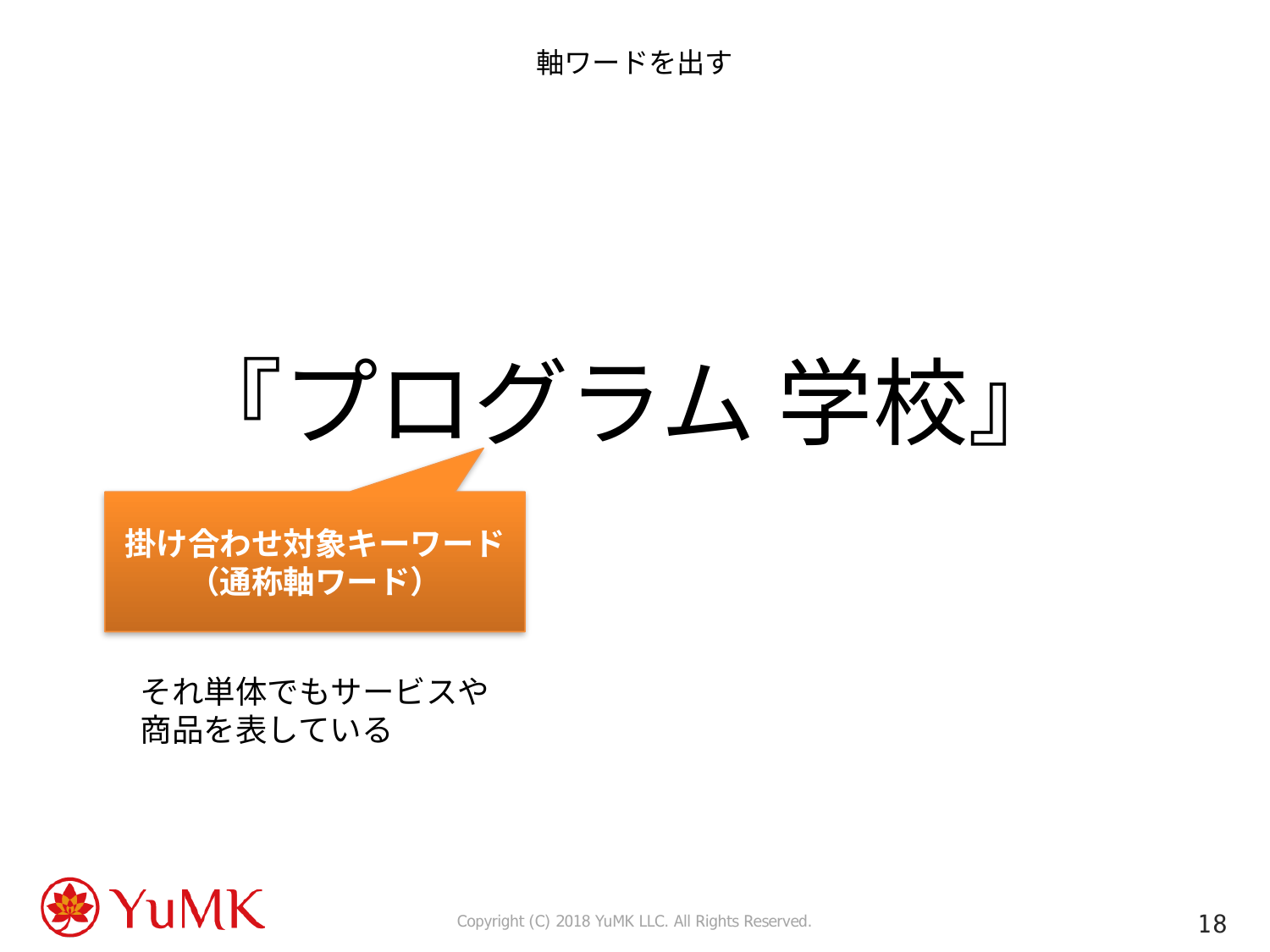

# 軸ワードを出す

『プログラム 学校』
掛け合わせ対象キーワード
（通称軸ワード）
それ単体でもサービスや商品を表している
18